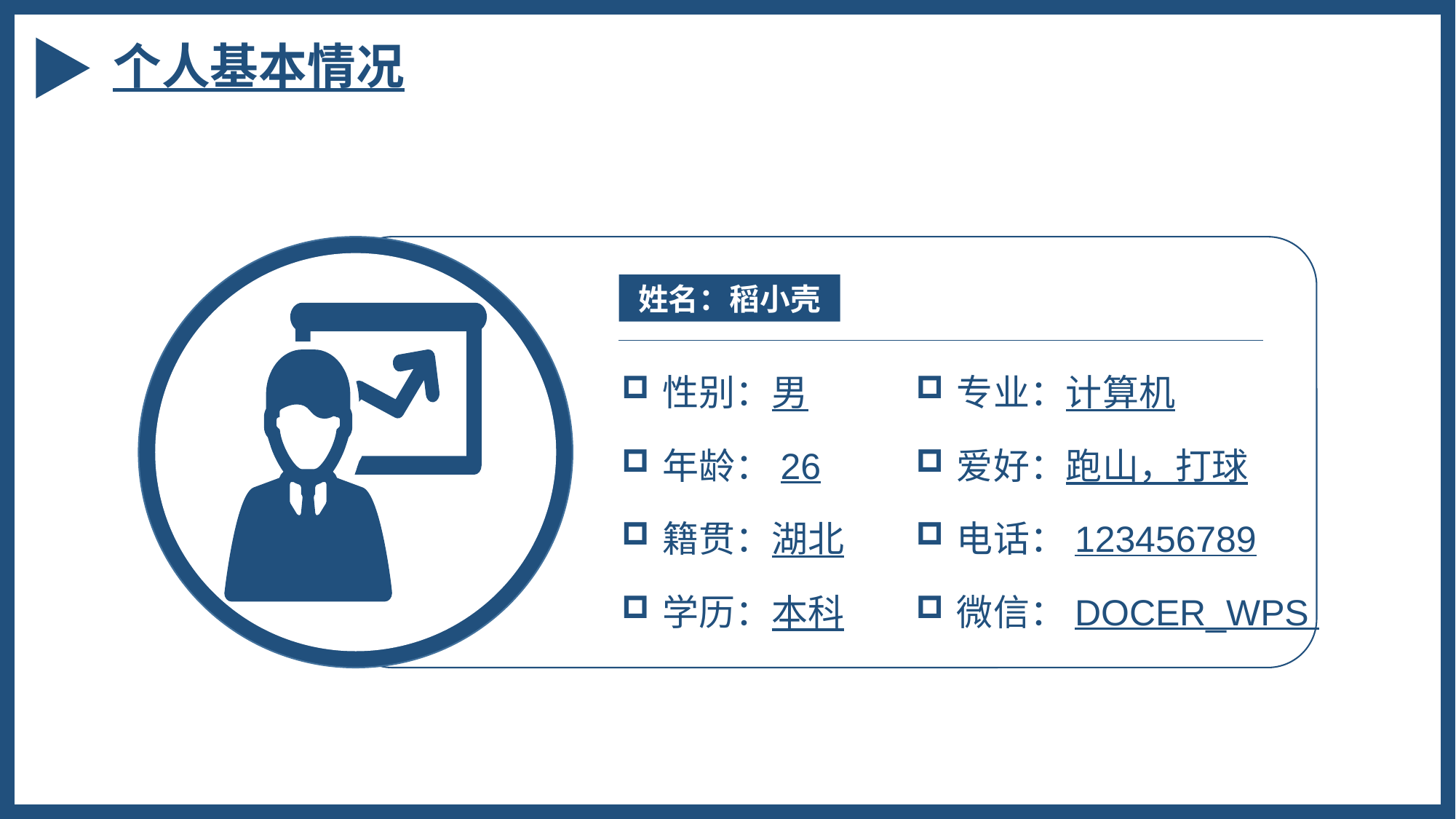

个人基本情况

姓名：稻小壳
性别：男
专业：计算机
年龄：26
爱好：跑山，打球
籍贯：湖北
电话：123456789
学历：本科
微信：DOCER_WPS